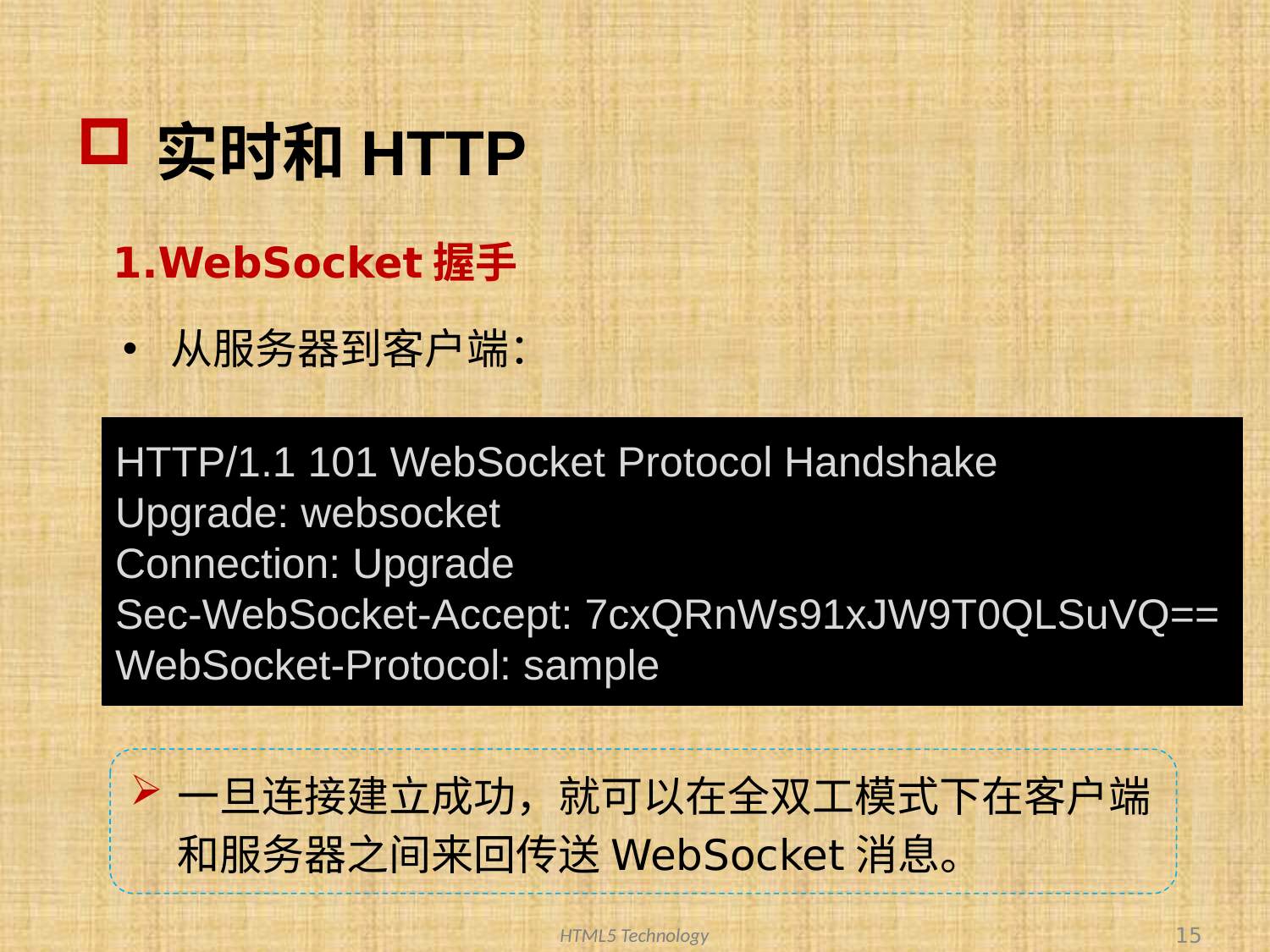

# 实时和HTTP
1.WebSocket握手
从服务器到客户端：
HTTP/1.1 101 WebSocket Protocol Handshake
Upgrade: websocket
Connection: Upgrade
Sec-WebSocket-Accept: 7cxQRnWs91xJW9T0QLSuVQ==
WebSocket-Protocol: sample
一旦连接建立成功，就可以在全双工模式下在客户端和服务器之间来回传送WebSocket消息。
15
HTML5 Technology